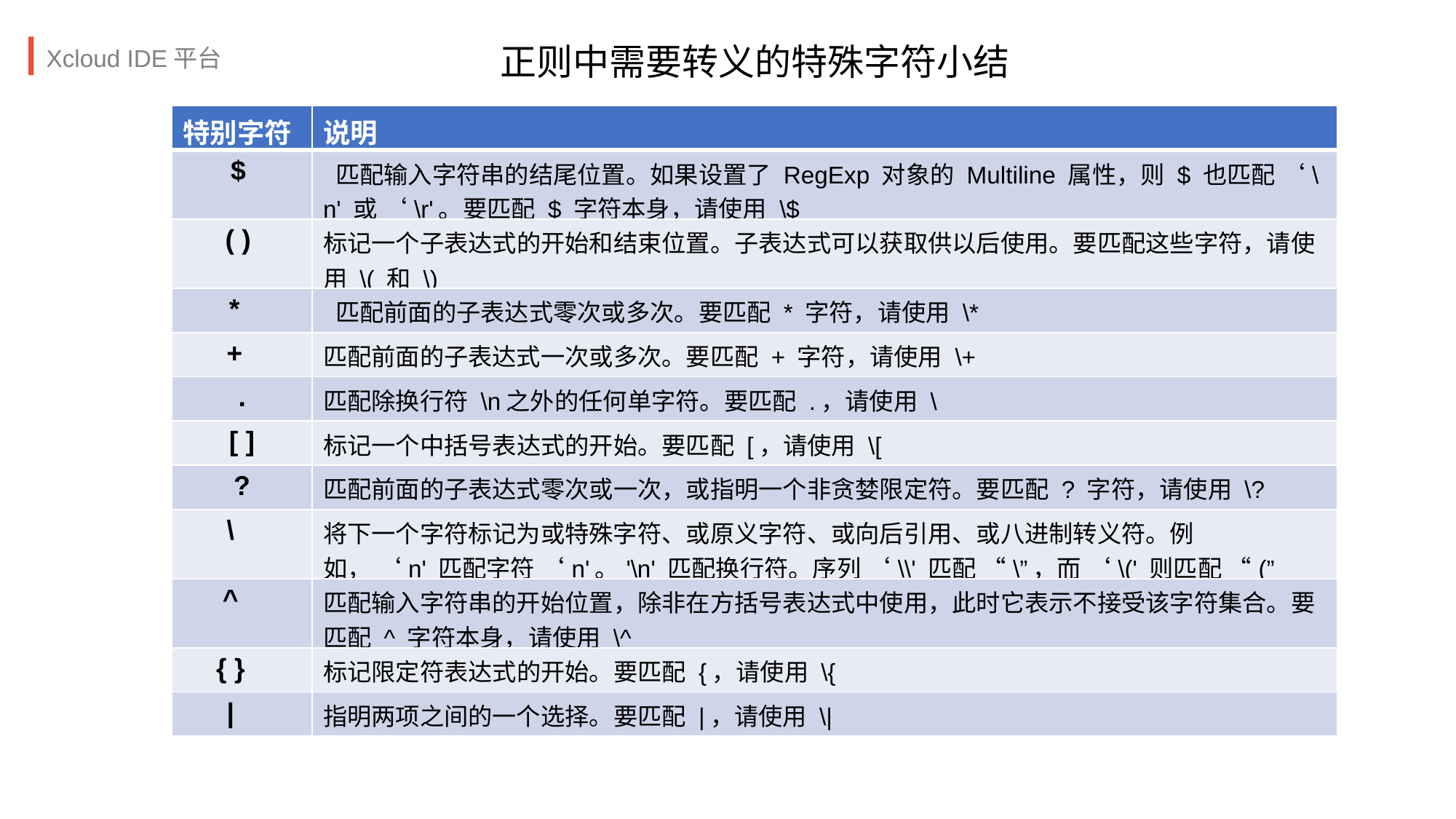

正则中需要转义的特殊字符小结

Xcloud IDE平台
| 特别字符 | 说明 |
| --- | --- |
| $ | 匹配输入字符串的结尾位置。如果设置了 RegExp 对象的 Multiline 属性，则 $ 也匹配 ‘\n' 或 ‘\r'。要匹配 $ 字符本身，请使用 \$ |
| ( ) | 标记一个子表达式的开始和结束位置。子表达式可以获取供以后使用。要匹配这些字符，请使用 \( 和 \) |
| \* | 匹配前面的子表达式零次或多次。要匹配 \* 字符，请使用 \\* |
| + | 匹配前面的子表达式一次或多次。要匹配 + 字符，请使用 \+ |
| . | 匹配除换行符 \n之外的任何单字符。要匹配 .，请使用 \ |
| [ ] | 标记一个中括号表达式的开始。要匹配 [，请使用 \[ |
| ? | 匹配前面的子表达式零次或一次，或指明一个非贪婪限定符。要匹配 ? 字符，请使用 \? |
| \ | 将下一个字符标记为或特殊字符、或原义字符、或向后引用、或八进制转义符。例如， ‘n' 匹配字符 ‘n'。'\n' 匹配换行符。序列 ‘\\' 匹配 “\”，而 ‘\(' 则匹配 “(” |
| ^ | 匹配输入字符串的开始位置，除非在方括号表达式中使用，此时它表示不接受该字符集合。要匹配 ^ 字符本身，请使用 \^ |
| { } | 标记限定符表达式的开始。要匹配 {，请使用 \{ |
| | | 指明两项之间的一个选择。要匹配 |，请使用 \| |